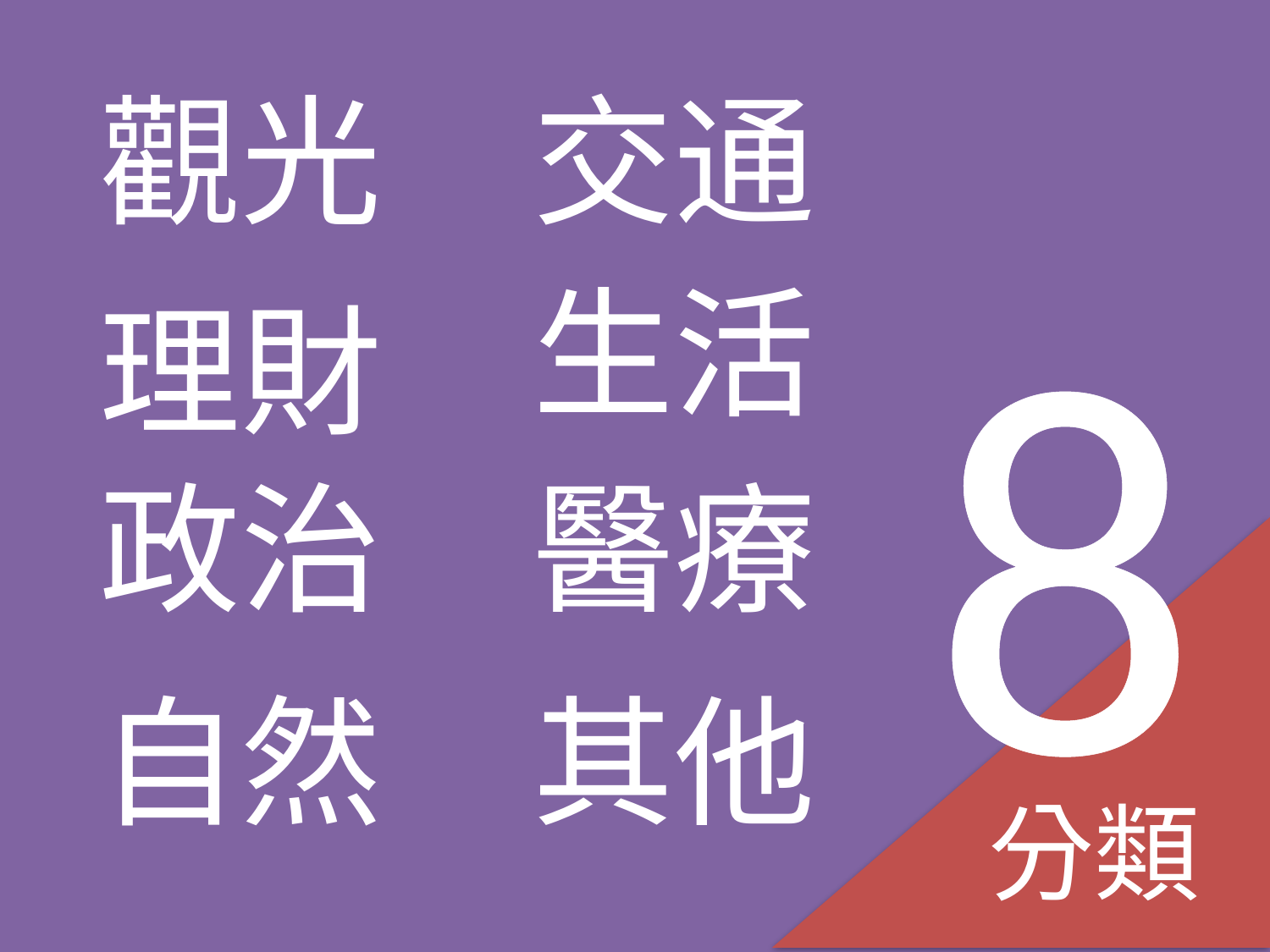

觀光
交通
8
生活
理財
政治
醫療

自然
其他
分類